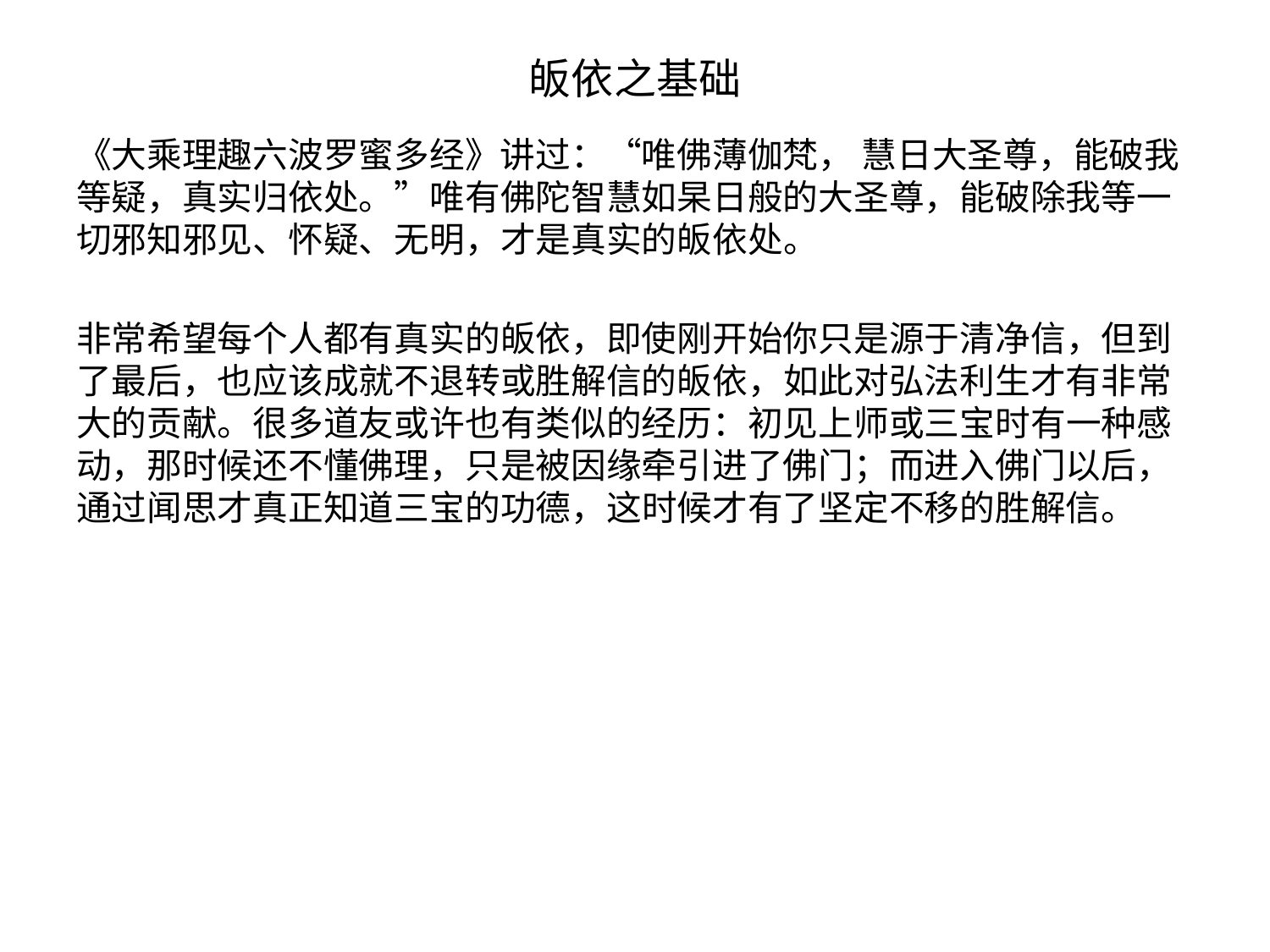

# 皈依之基础
《大乘理趣六波罗蜜多经》讲过：“唯佛薄伽梵， 慧日大圣尊，能破我等疑，真实归依处。”唯有佛陀智慧如杲日般的大圣尊，能破除我等一切邪知邪见、怀疑、无明，才是真实的皈依处。

非常希望每个人都有真实的皈依，即使刚开始你只是源于清净信，但到了最后，也应该成就不退转或胜解信的皈依，如此对弘法利生才有非常大的贡献。很多道友或许也有类似的经历：初见上师或三宝时有一种感动，那时候还不懂佛理，只是被因缘牵引进了佛门；而进入佛门以后，通过闻思才真正知道三宝的功德，这时候才有了坚定不移的胜解信。